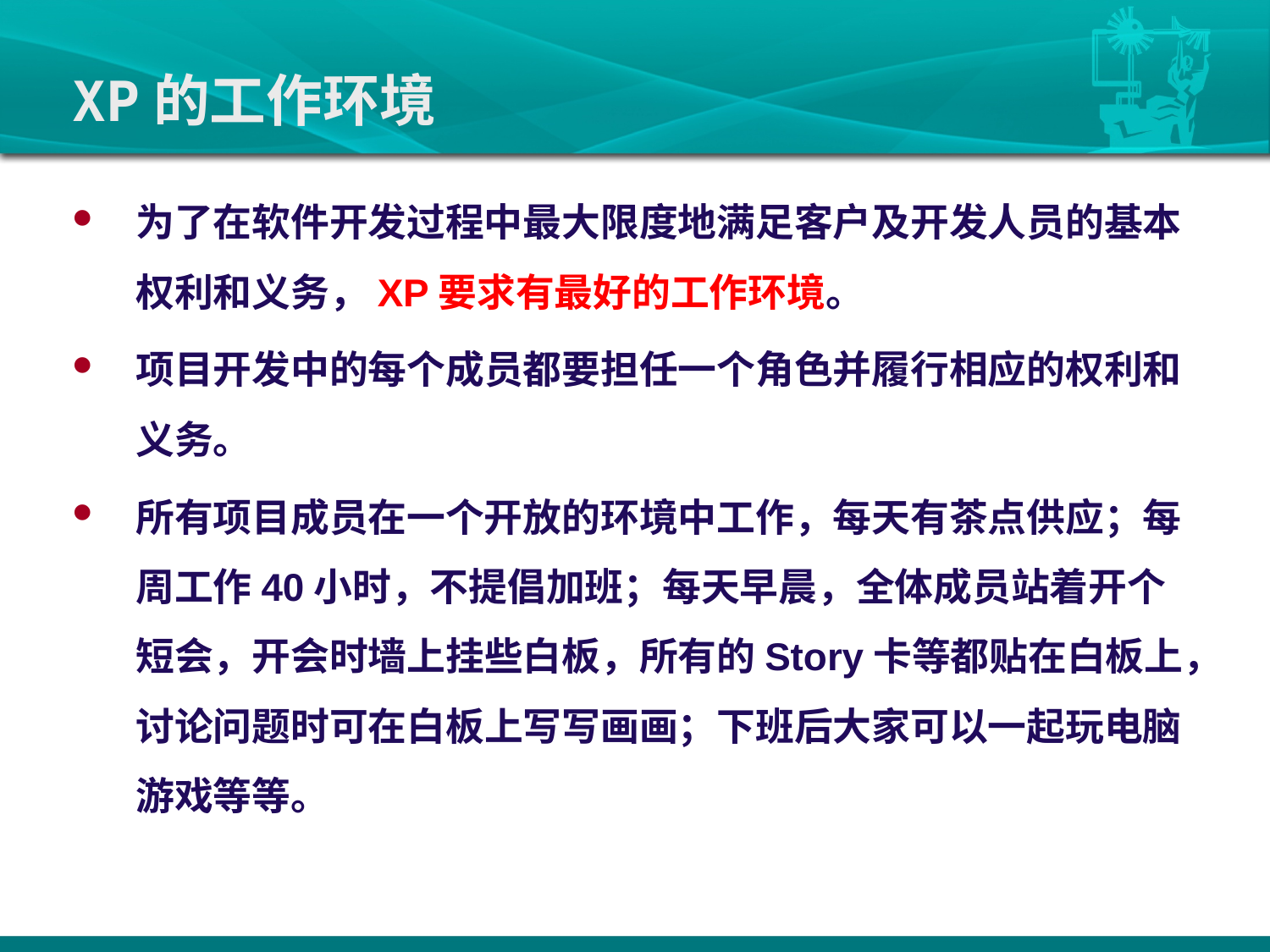

# XP的工作环境
为了在软件开发过程中最大限度地满足客户及开发人员的基本权利和义务，XP要求有最好的工作环境。
项目开发中的每个成员都要担任一个角色并履行相应的权利和义务。
所有项目成员在一个开放的环境中工作，每天有茶点供应；每周工作40小时，不提倡加班；每天早晨，全体成员站着开个短会，开会时墙上挂些白板，所有的Story卡等都贴在白板上，讨论问题时可在白板上写写画画；下班后大家可以一起玩电脑游戏等等。